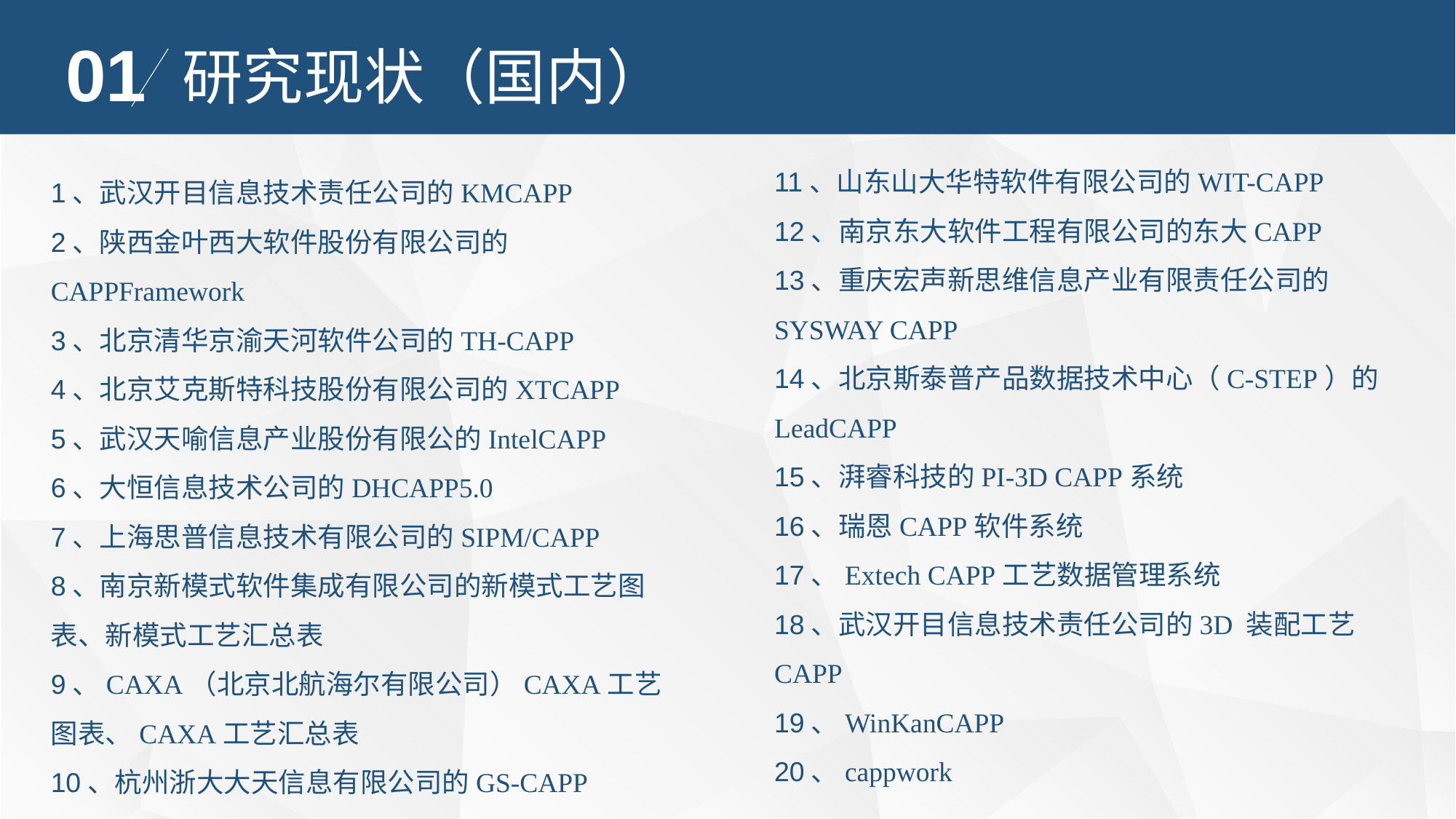

01
研究现状（国内）
11、山东山大华特软件有限公司的WIT-CAPP
12、南京东大软件工程有限公司的东大CAPP
13、重庆宏声新思维信息产业有限责任公司的SYSWAY CAPP
14、北京斯泰普产品数据技术中心（C-STEP）的LeadCAPP
15、湃睿科技的PI-3D CAPP系统
16、瑞恩CAPP软件系统
17、Extech CAPP工艺数据管理系统
18、武汉开目信息技术责任公司的3D 装配工艺CAPP
19、WinKanCAPP
20、cappwork
1、武汉开目信息技术责任公司的KMCAPP
2、陕西金叶西大软件股份有限公司的CAPPFramework
3、北京清华京渝天河软件公司的TH-CAPP
4、北京艾克斯特科技股份有限公司的XTCAPP
5、武汉天喻信息产业股份有限公的IntelCAPP
6、大恒信息技术公司的DHCAPP5.0
7、上海思普信息技术有限公司的SIPM/CAPP
8、南京新模式软件集成有限公司的新模式工艺图表、新模式工艺汇总表
9、CAXA（北京北航海尔有限公司）CAXA工艺图表、CAXA工艺汇总表
10、杭州浙大大天信息有限公司的GS-CAPP